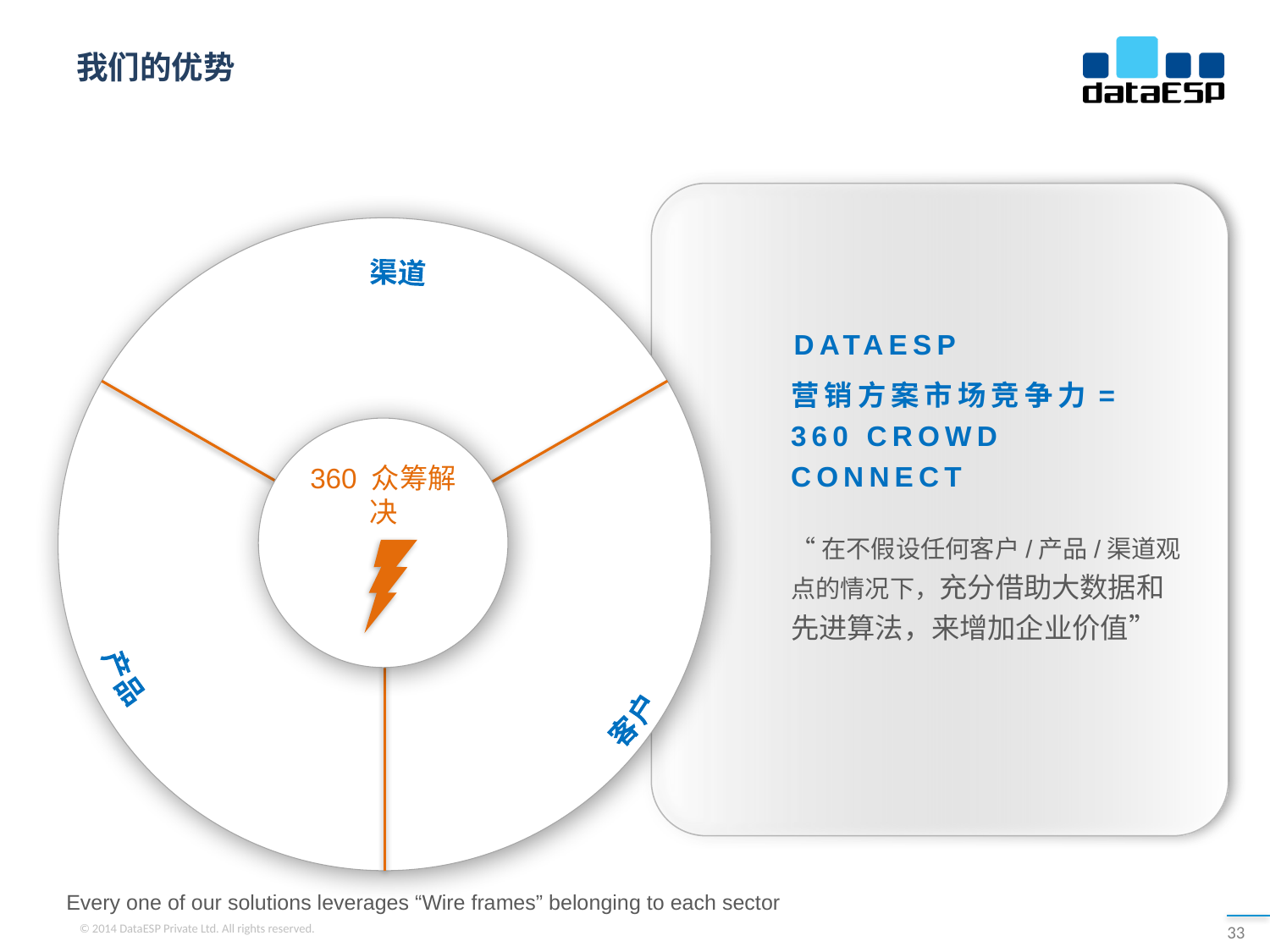

# 我们的优势

渠道
DATAESP
营销方案市场竞争力= 360 CROWD CONNECT

“在不假设任何客户/产品/渠道观点的情况下，充分借助大数据和先进算法，来增加企业价值”

360 众筹解决

产品
客户
Every one of our solutions leverages “Wire frames” belonging to each sector